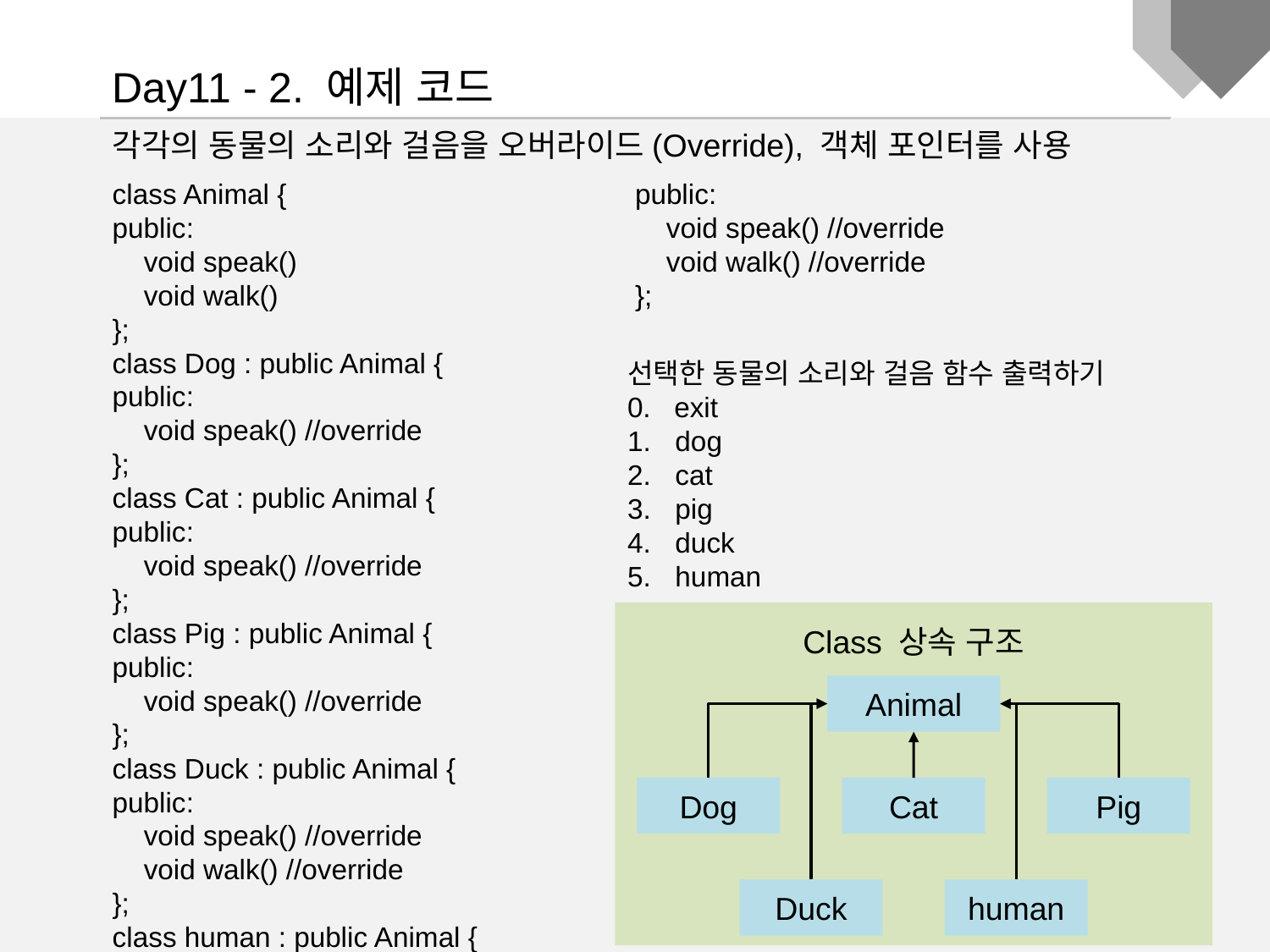

Day11 - 2. 예제 코드
각각의 동물의 소리와 걸음을 오버라이드(Override), 객체 포인터를 사용
class Animal {
public:
    void speak()
    void walk()
};
class Dog : public Animal {
public:
    void speak() //override
};
class Cat : public Animal {
public:
    void speak() //override
};
class Pig : public Animal {
public:
    void speak() //override
};
class Duck : public Animal {
public:
    void speak() //override
    void walk() //override
};
class human : public Animal {
public:
    void speak() //override
    void walk() //override
};
선택한 동물의 소리와 걸음 함수 출력하기
0.   exit
dog
cat
pig
duck
human
Class 상속 구조

Animal
Dog
Cat
Pig
Duck
human